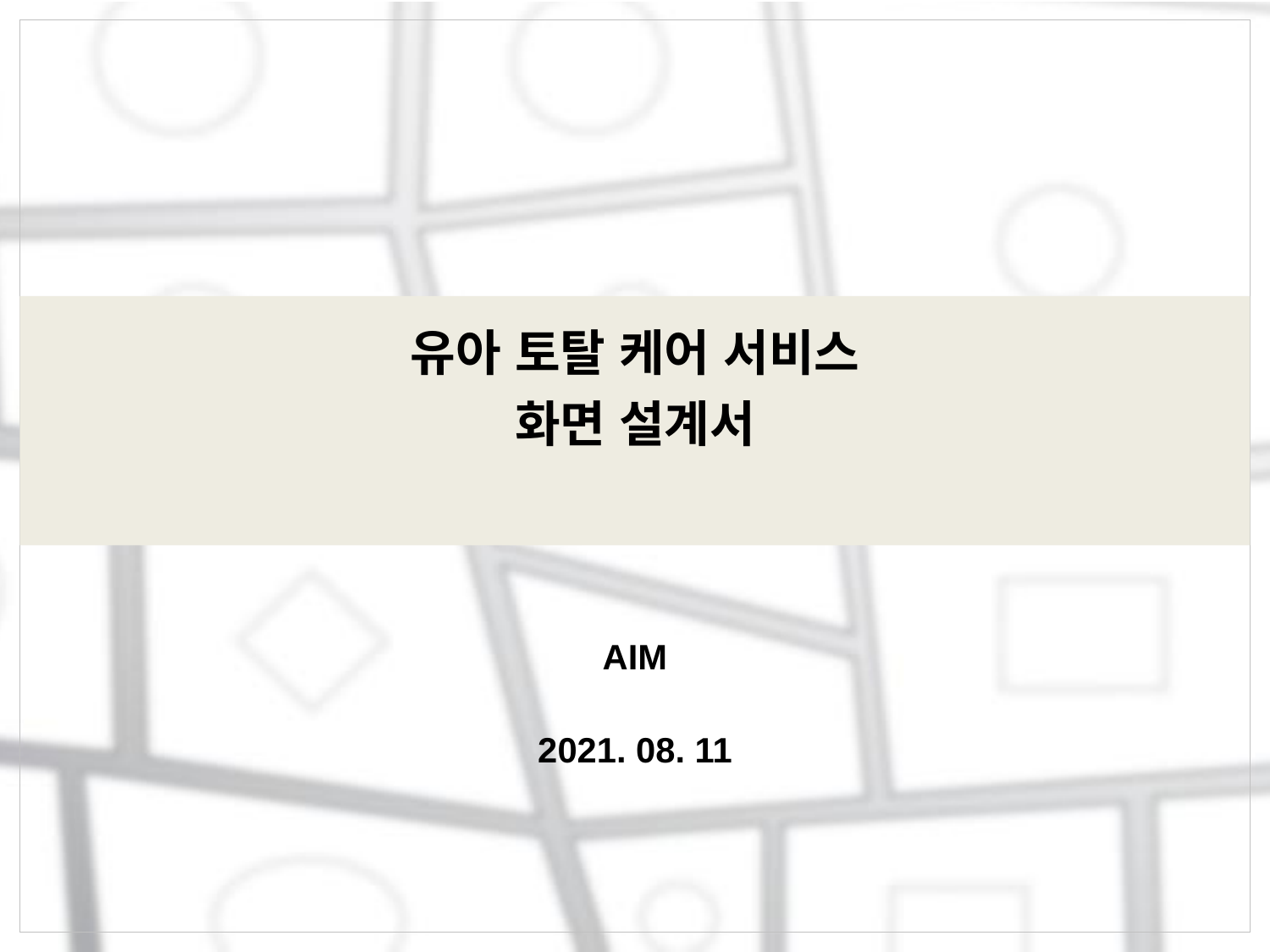

# 유아 토탈 케어 서비스 화면 설계서
AIM

2021. 08. 11